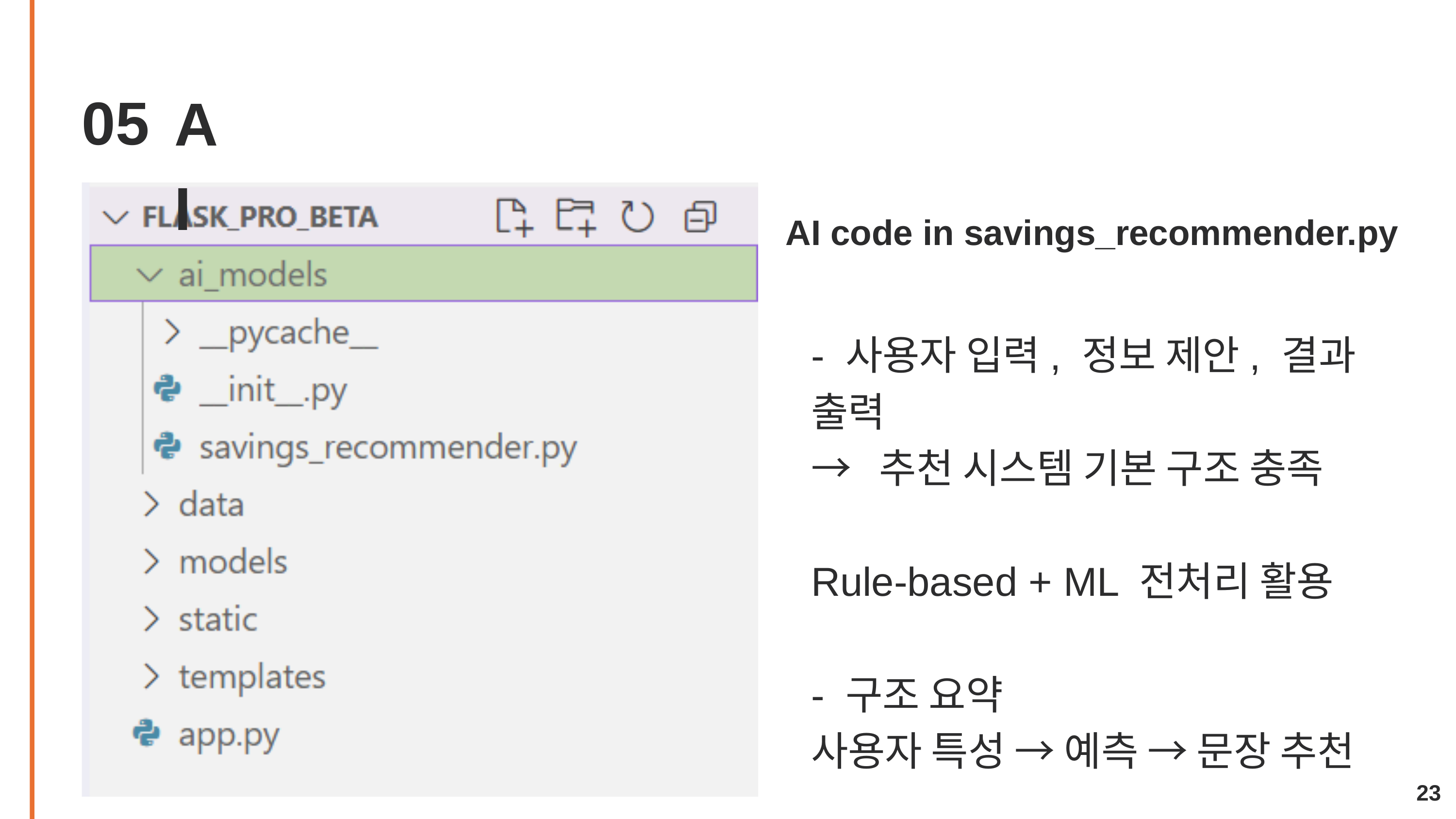

05
AI

AI code in savings_recommender.py
- 사용자 입력, 정보 제안, 결과 출력
→  추천 시스템 기본 구조 충족

Rule-based + ML 전처리 활용

- 구조 요약
사용자 특성 → 예측 → 문장 추천
23